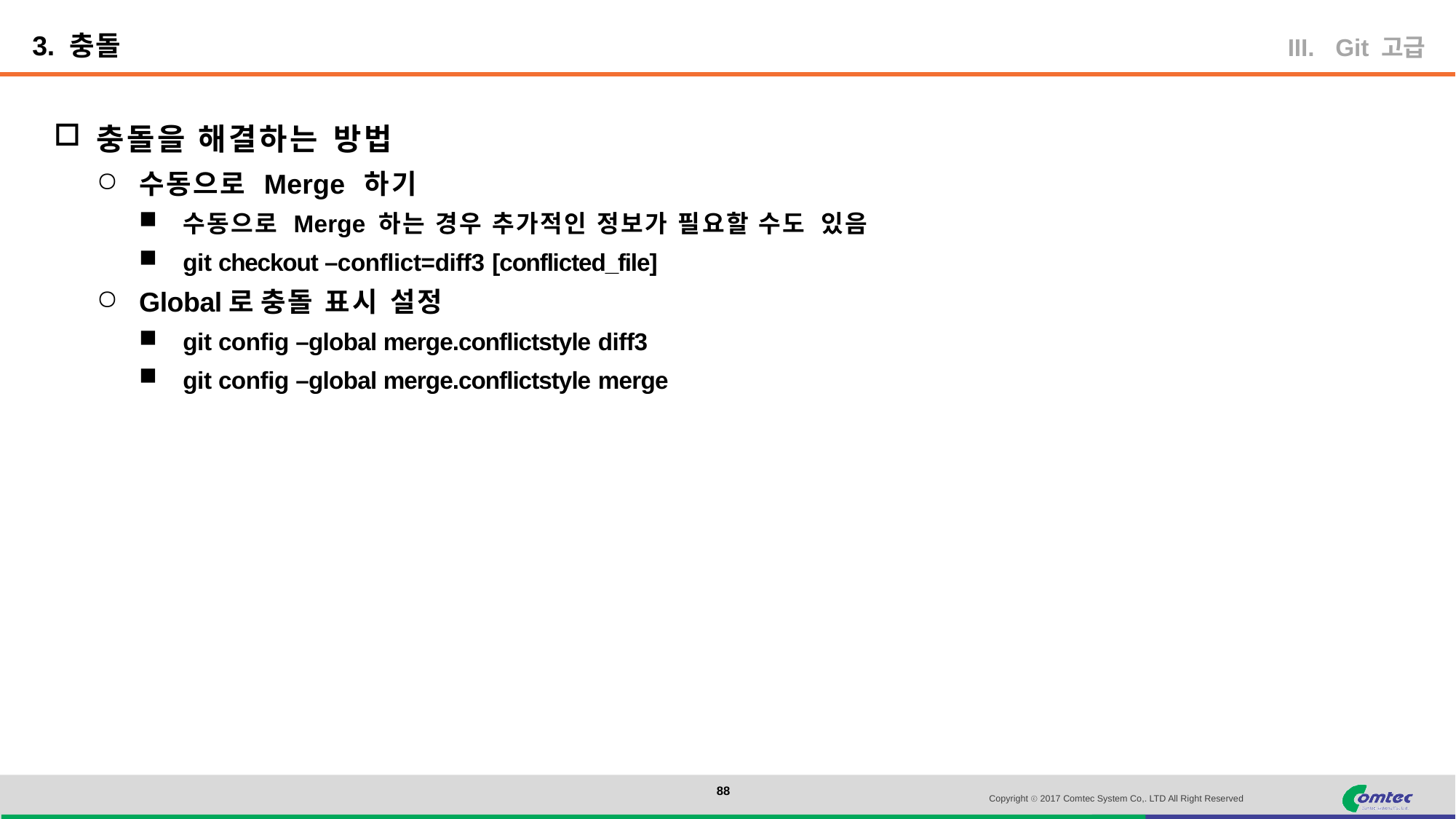

3. 충돌
Git 고급
충돌을 해결하는 방법
수동으로 Merge 하기
수동으로 Merge 하는 경우 추가적인 정보가 필요할 수도 있음
git checkout –conflict=diff3 [conflicted_file]
Global로 충돌 표시 설정
git config –global merge.conflictstyle diff3
git config –global merge.conflictstyle merge